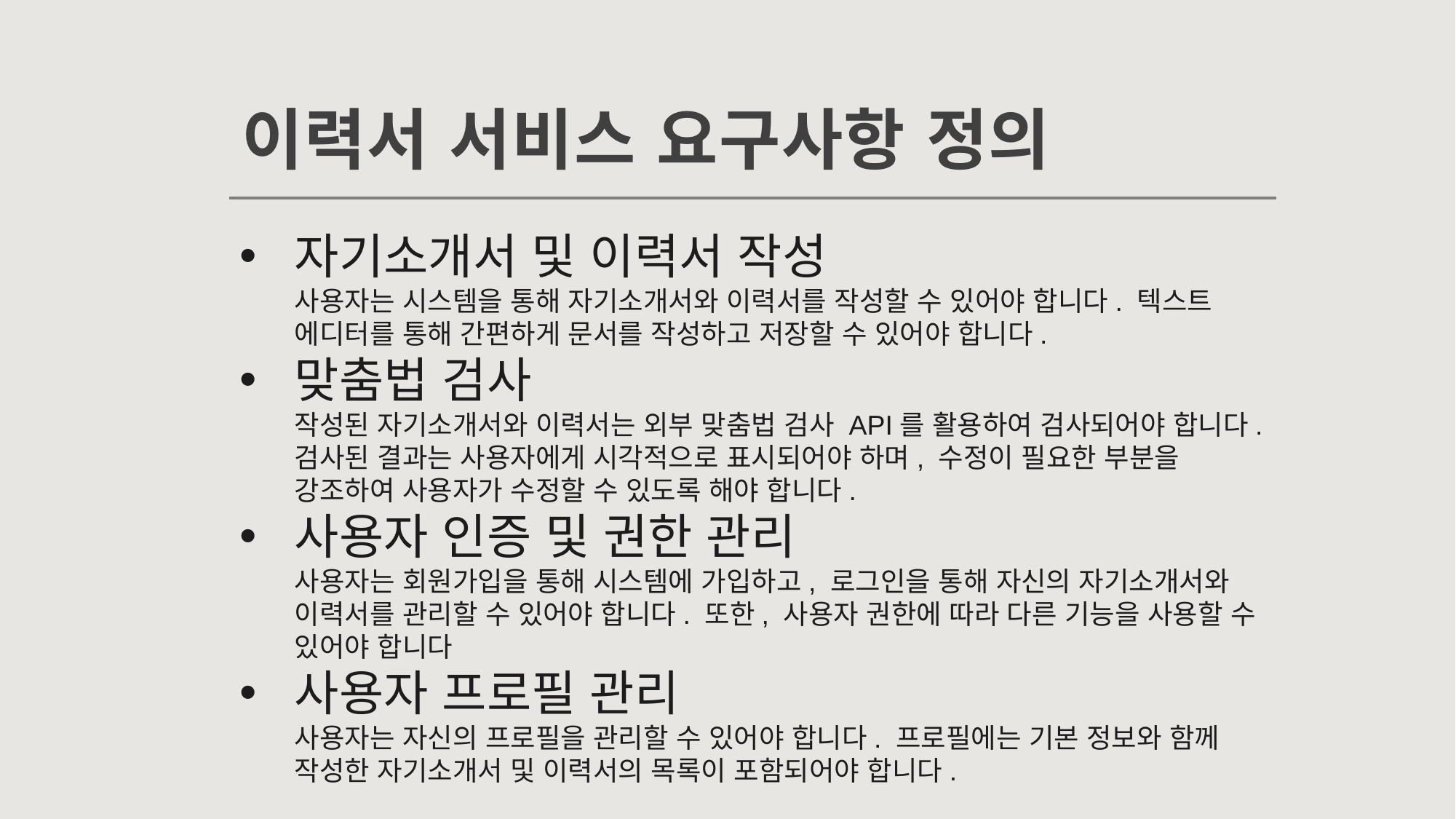

# 이력서 서비스 요구사항 정의
자기소개서 및 이력서 작성
사용자는 시스템을 통해 자기소개서와 이력서를 작성할 수 있어야 합니다. 텍스트 에디터를 통해 간편하게 문서를 작성하고 저장할 수 있어야 합니다.
맞춤법 검사
작성된 자기소개서와 이력서는 외부 맞춤법 검사 API를 활용하여 검사되어야 합니다. 검사된 결과는 사용자에게 시각적으로 표시되어야 하며, 수정이 필요한 부분을 강조하여 사용자가 수정할 수 있도록 해야 합니다.
사용자 인증 및 권한 관리
사용자는 회원가입을 통해 시스템에 가입하고, 로그인을 통해 자신의 자기소개서와 이력서를 관리할 수 있어야 합니다. 또한, 사용자 권한에 따라 다른 기능을 사용할 수 있어야 합니다
사용자 프로필 관리
사용자는 자신의 프로필을 관리할 수 있어야 합니다. 프로필에는 기본 정보와 함께 작성한 자기소개서 및 이력서의 목록이 포함되어야 합니다.